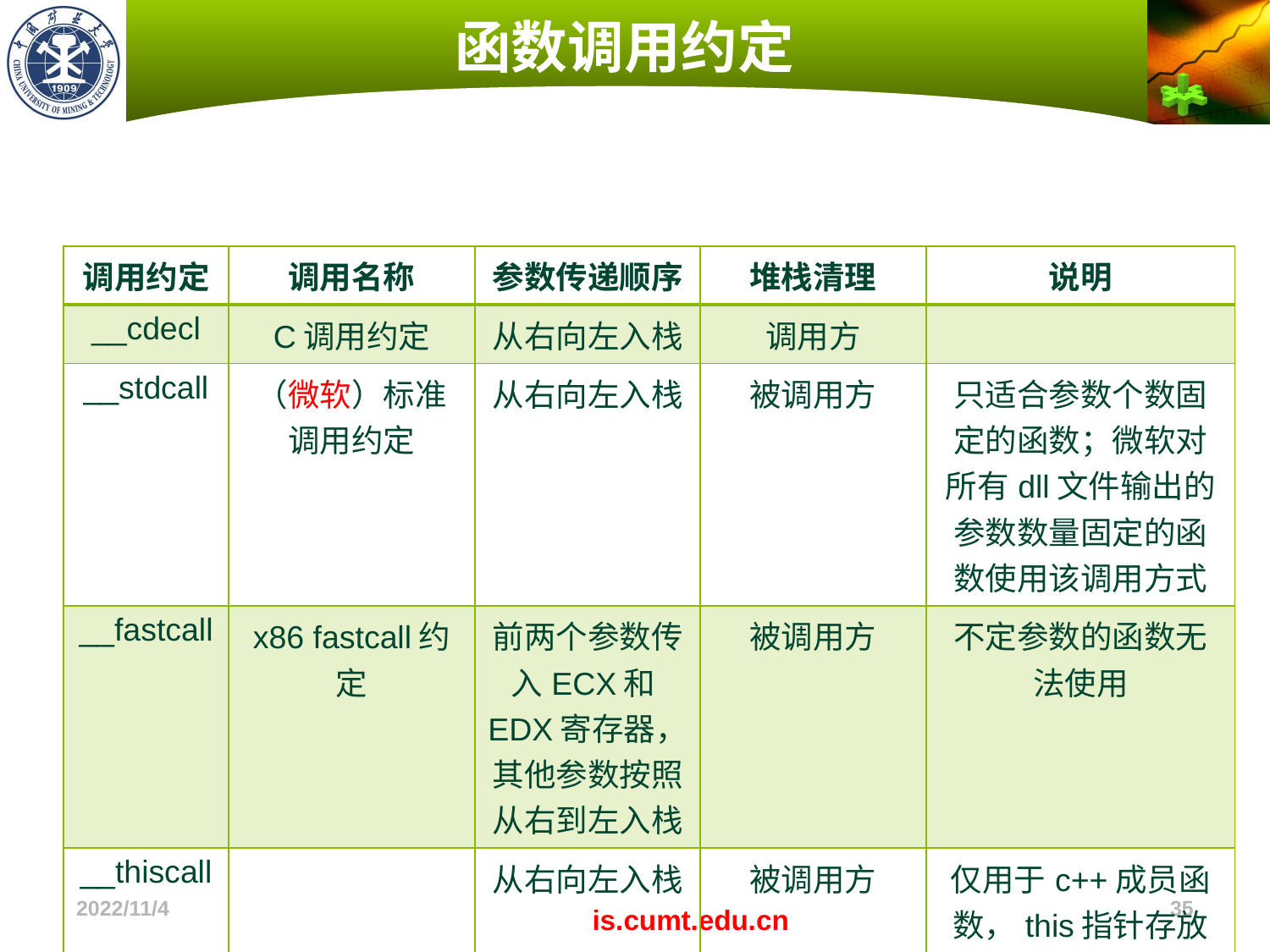

# 函数调用约定
| 调用约定 | 调用名称 | 参数传递顺序 | 堆栈清理 | 说明 |
| --- | --- | --- | --- | --- |
| \_\_cdecl | C调用约定 | 从右向左入栈 | 调用方 |  |
| \_\_stdcall | （微软）标准调用约定 | 从右向左入栈 | 被调用方 | 只适合参数个数固定的函数；微软对所有dll文件输出的参数数量固定的函数使用该调用方式 |
| \_\_fastcall | x86 fastcall约定 | 前两个参数传入ECX和EDX寄存器，其他参数按照从右到左入栈 | 被调用方 | 不定参数的函数无法使用 |
| \_\_thiscall |  | 从右向左入栈 | 被调用方 | 仅用于c++成员函数，this指针存放于ECX寄存器 |
2022/11/4
35
is.cumt.edu.cn